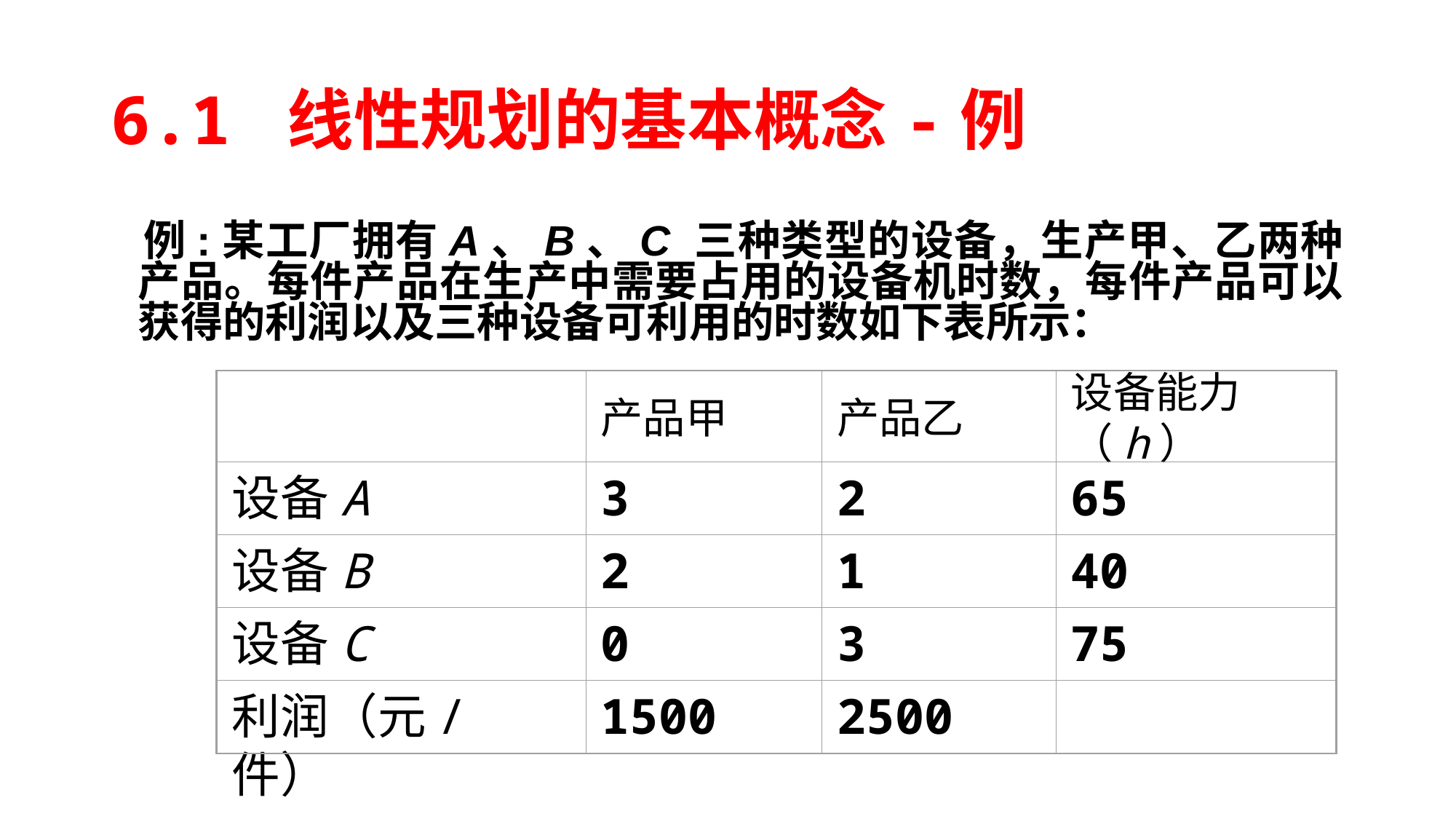

# 6.1 线性规划的基本概念-例
  例:某工厂拥有A、B、C 三种类型的设备，生产甲、乙两种产品。每件产品在生产中需要占用的设备机时数，每件产品可以获得的利润以及三种设备可利用的时数如下表所示：

产品甲

产品乙

设备能力（h）

设备A

3

2

65

设备B

2

1

40

设备C

0

3

75

利润（元/件）

1500

2500